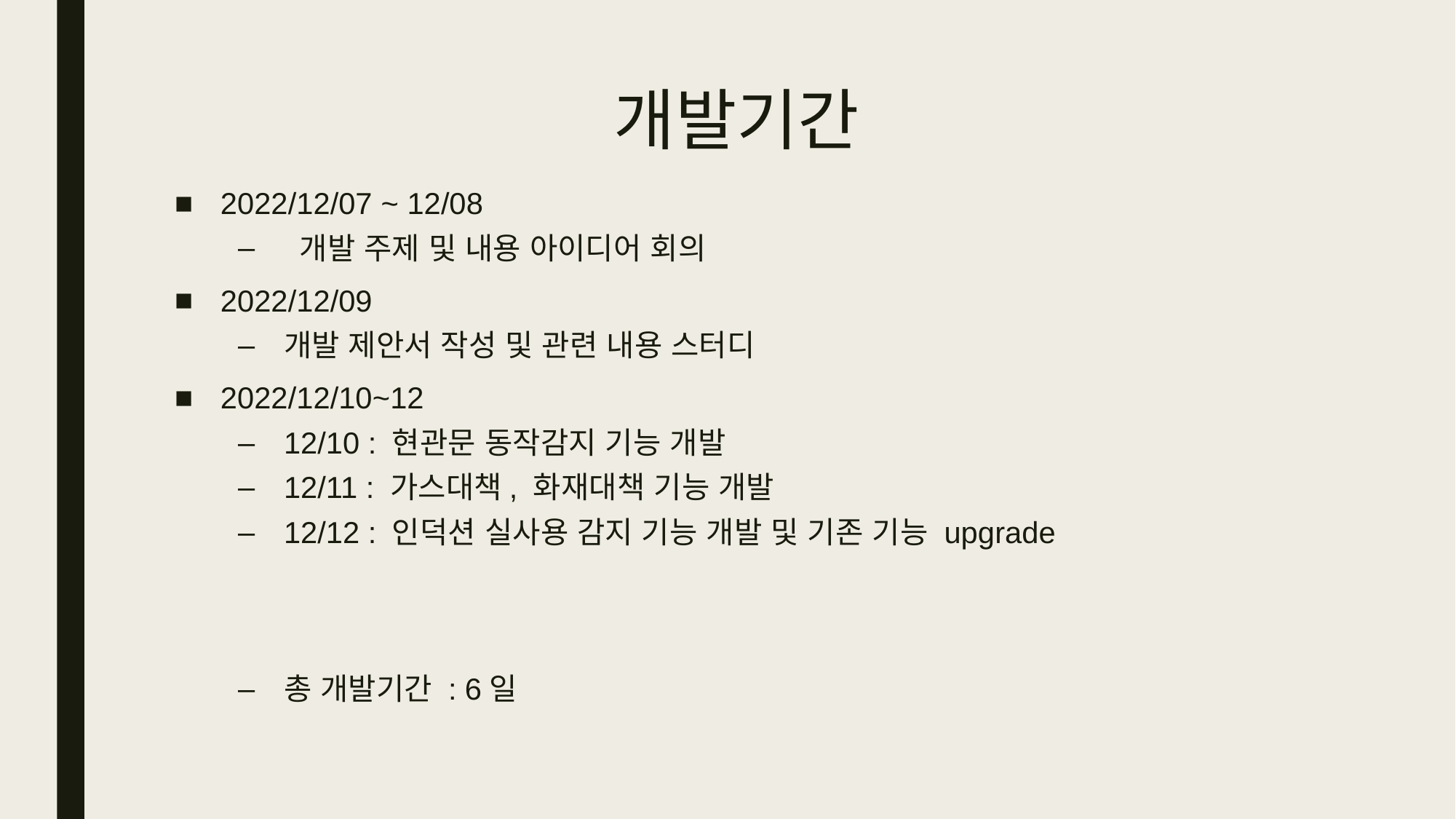

# 개발기간
2022/12/07 ~ 12/08
 개발 주제 및 내용 아이디어 회의
2022/12/09
개발 제안서 작성 및 관련 내용 스터디
2022/12/10~12
12/10 : 현관문 동작감지 기능 개발
12/11 : 가스대책, 화재대책 기능 개발
12/12 : 인덕션 실사용 감지 기능 개발 및 기존 기능 upgrade

총 개발기간 : 6일